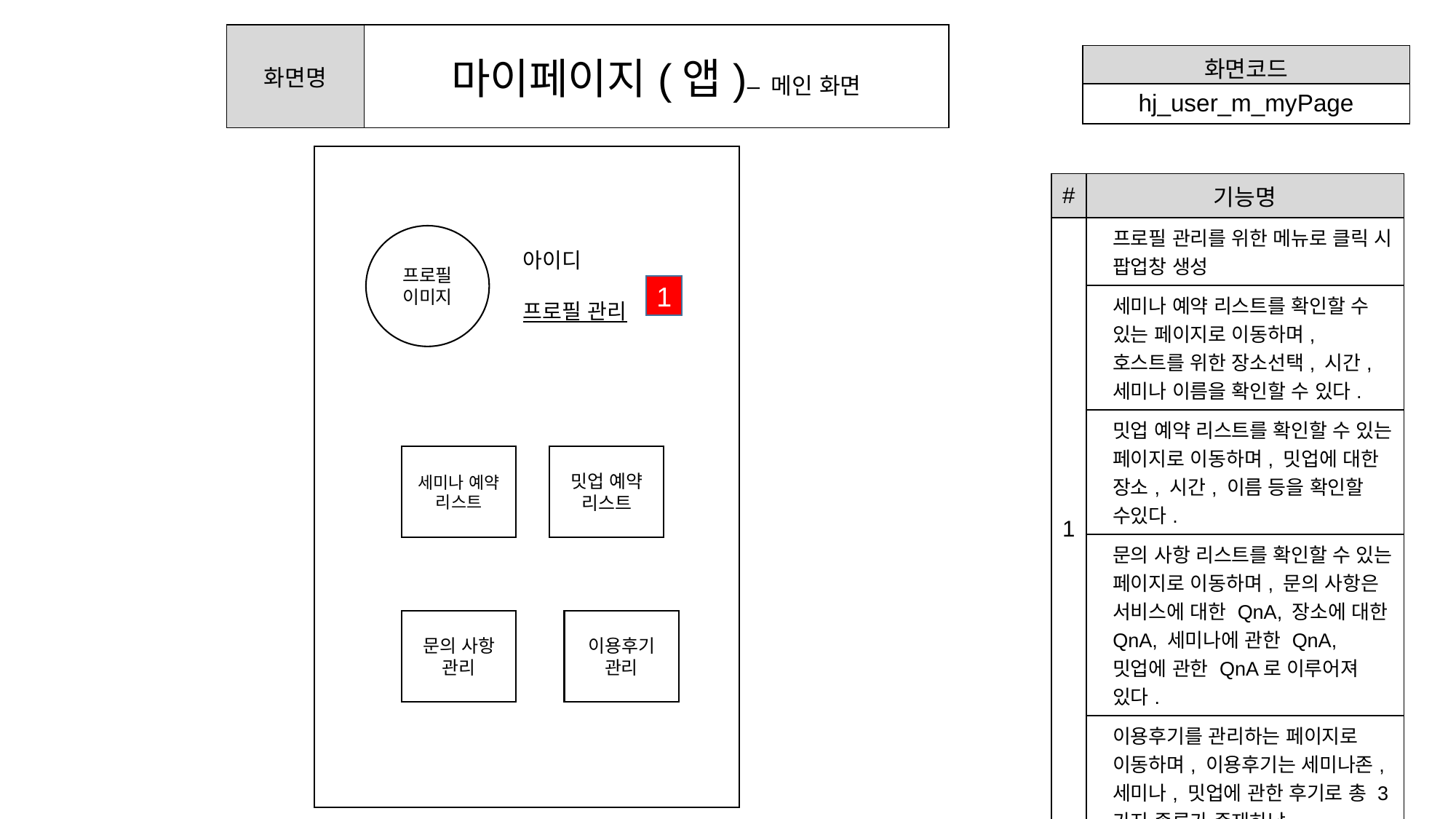

| 화면명 | 마이페이지(앱)– 메인 화면 |
| --- | --- |
| 화면코드 |
| --- |
| hj\_user\_m\_myPage |

| # | 기능명 |
| --- | --- |
| 1 | 프로필 관리를 위한 메뉴로 클릭 시 팝업창 생성 |
|  | 세미나 예약 리스트를 확인할 수 있는 페이지로 이동하며, 호스트를 위한 장소선택, 시간, 세미나 이름을 확인할 수 있다. |
|  | 밋업 예약 리스트를 확인할 수 있는 페이지로 이동하며, 밋업에 대한 장소, 시간, 이름 등을 확인할 수있다. |
|  | 문의 사항 리스트를 확인할 수 있는 페이지로 이동하며, 문의 사항은 서비스에 대한 QnA, 장소에 대한 QnA, 세미나에 관한 QnA, 밋업에 관한 QnA로 이루어져 있다. |
|  | 이용후기를 관리하는 페이지로 이동하며, 이용후기는 세미나존, 세미나, 밋업에 관한 후기로 총 3가지 종류가 존재하낟. |
프로필이미지
아이디

프로필 관리
1
세미나 예약 리스트
밋업 예약
리스트
문의 사항
관리
이용후기 관리